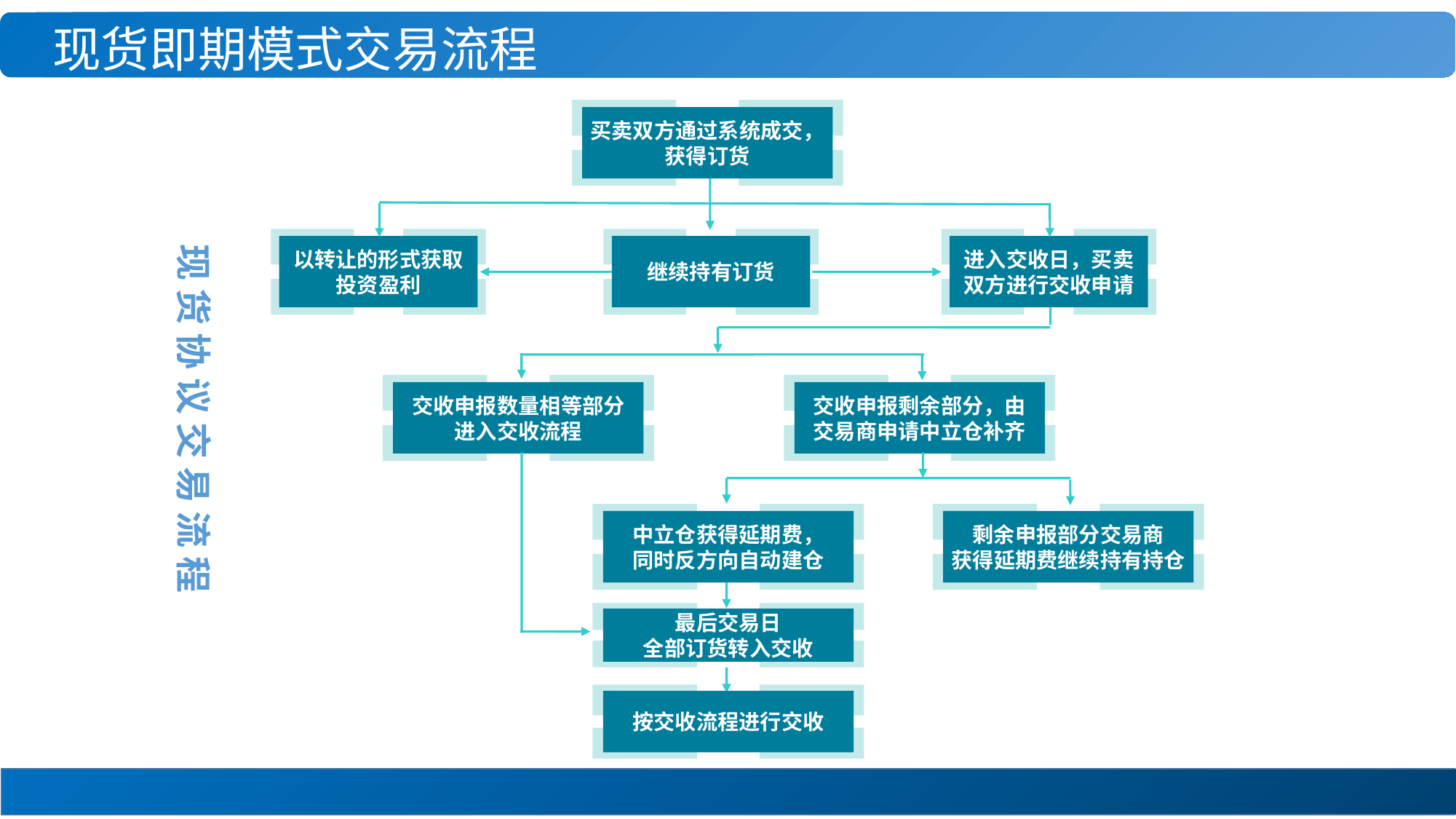

现货即期模式交易流程

买卖双方通过系统成交，
获得订货

 现 货 协 议 交 易 流 程

以转让的形式获取
投资盈利

继续持有订货

进入交收日，买卖
双方进行交收申请

交收申报数量相等部分
进入交收流程

交收申报剩余部分，由
交易商申请中立仓补齐

中立仓获得延期费，
同时反方向自动建仓

剩余申报部分交易商
获得延期费继续持有持仓

最后交易日
全部订货转入交收

按交收流程进行交收